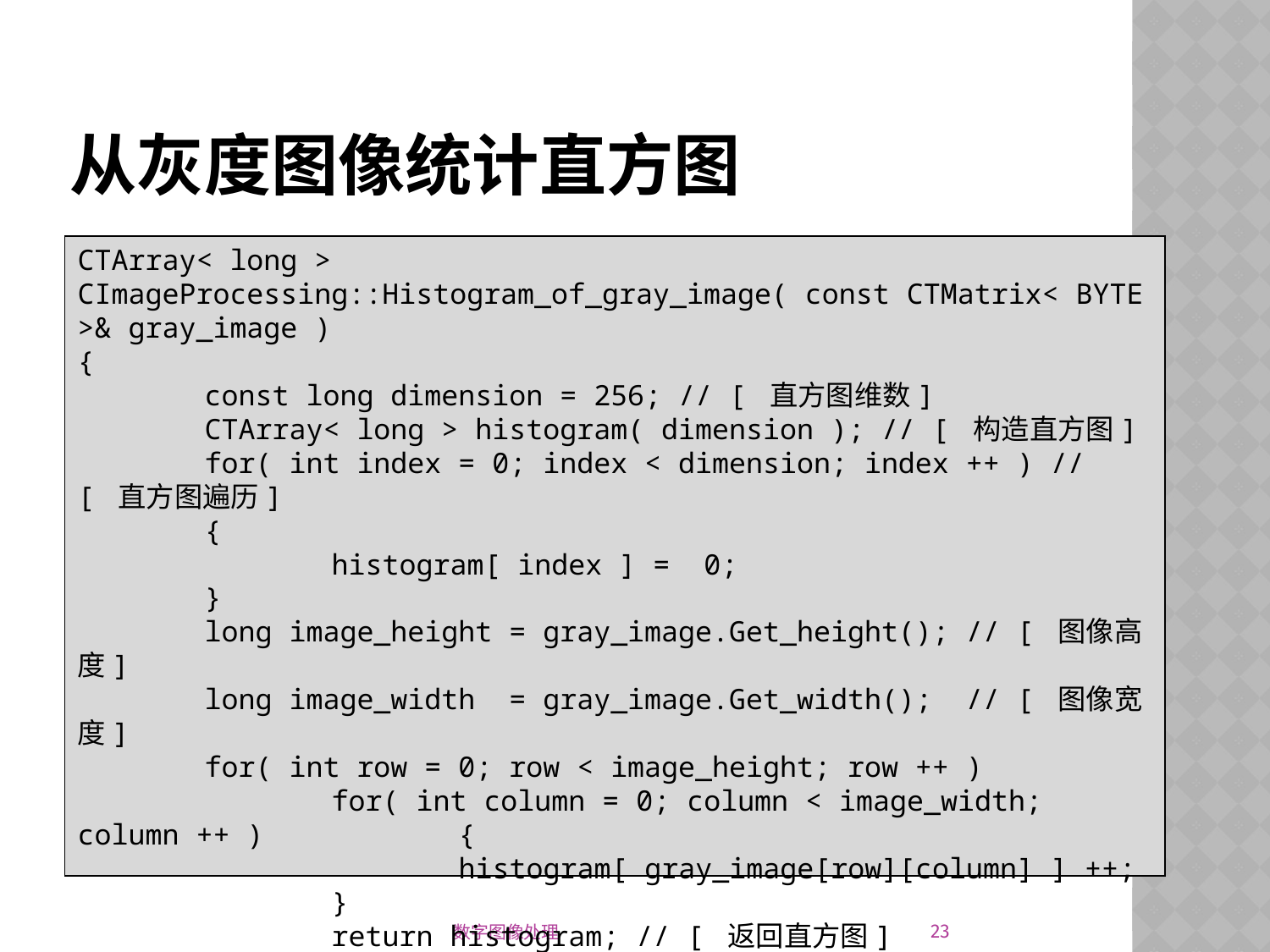

# 从灰度图像统计直方图
CTArray< long > CImageProcessing::Histogram_of_gray_image( const CTMatrix< BYTE >& gray_image )
{
	const long dimension = 256; // [ 直方图维数]
	CTArray< long > histogram( dimension ); // [ 构造直方图]
	for( int index = 0; index < dimension; index ++ ) // [ 直方图遍历]
	{
		histogram[ index ] =  0;
	}
	long image_height = gray_image.Get_height(); // [ 图像高度]
	long image_width  = gray_image.Get_width();  // [ 图像宽度]
	for( int row = 0; row < image_height; row ++ )
		for( int column = 0; column < image_width; column ++ ) 		{
			histogram[ gray_image[row][column] ] ++;
		}
		return histogram; // [ 返回直方图]
}
23
数字图像处理